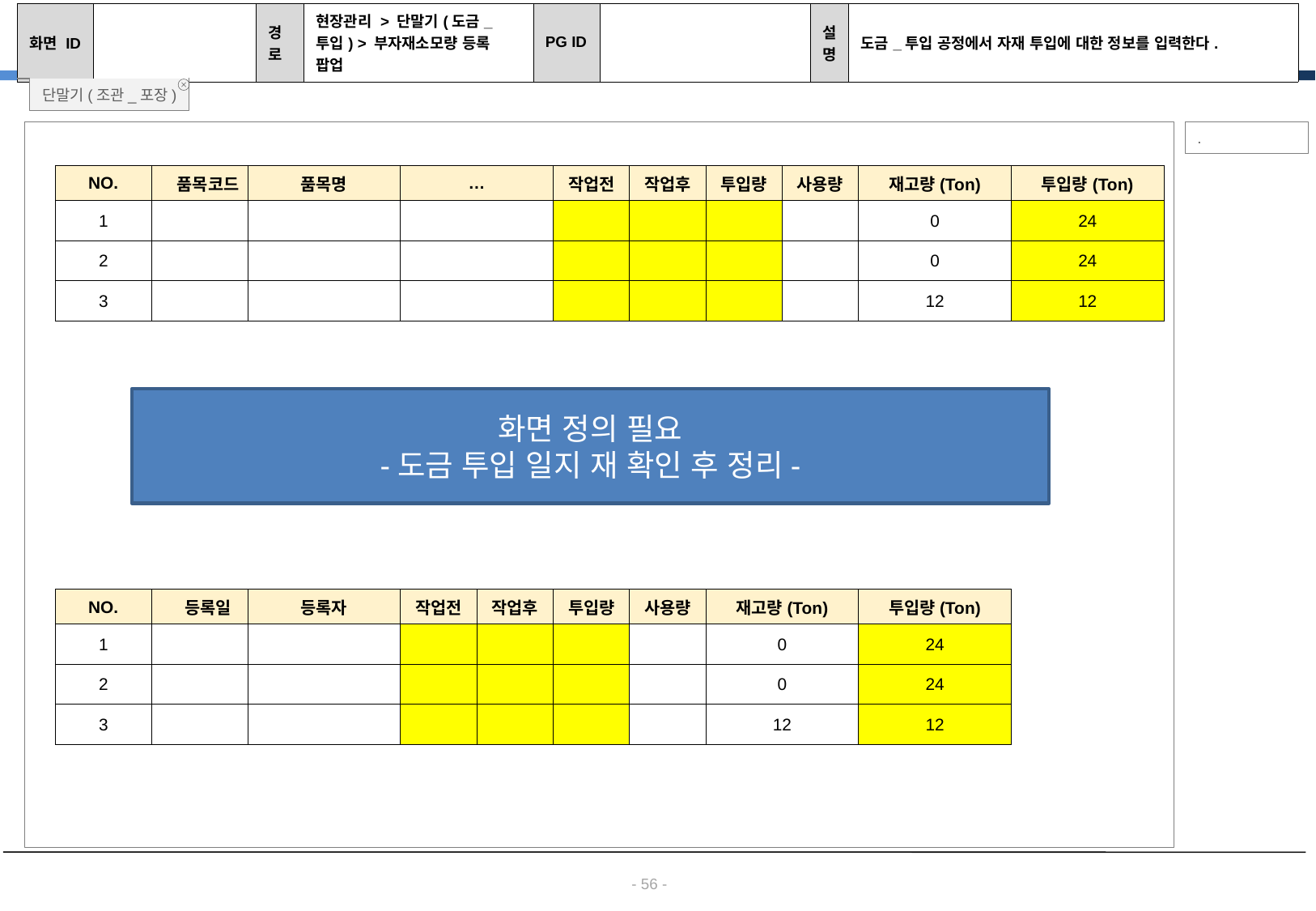

| 화면 ID |  | 경로 | 현장관리 > 단말기(도금\_투입) > 부자재소모량 등록 팝업 | PG ID |  | 설명 | 도금\_투입 공정에서 자재 투입에 대한 정보를 입력한다. |
| --- | --- | --- | --- | --- | --- | --- | --- |
단말기(조관_포장)

.
| NO. | 품목코드 | 품목명 | … | 작업전 | 작업후 | 투입량 | 사용량 | 재고량(Ton) | 투입량(Ton) |
| --- | --- | --- | --- | --- | --- | --- | --- | --- | --- |
| 1 |  |  |  |  |  |  |  | 0 | 24 |
| 2 |  |  |  |  |  |  |  | 0 | 24 |
| 3 |  |  |  |  |  |  |  | 12 | 12 |
화면 정의 필요
-도금 투입 일지 재 확인 후 정리-
| NO. | 등록일 | 등록자 | 작업전 | 작업후 | 투입량 | 사용량 | 재고량(Ton) | 투입량(Ton) |
| --- | --- | --- | --- | --- | --- | --- | --- | --- |
| 1 |  |  |  |  |  |  | 0 | 24 |
| 2 |  |  |  |  |  |  | 0 | 24 |
| 3 |  |  |  |  |  |  | 12 | 12 |